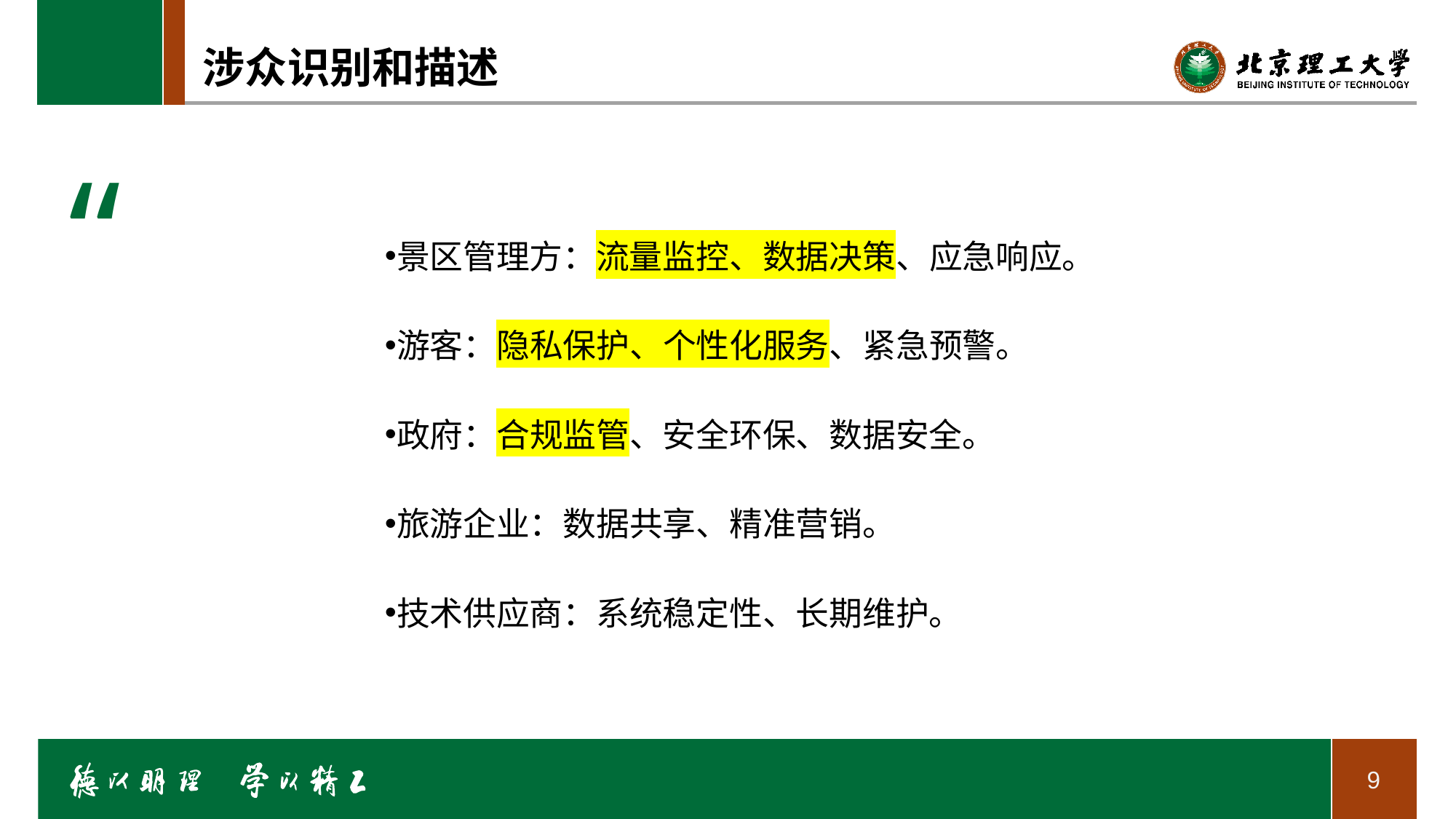

# 涉众识别和描述
“
景区管理方：流量监控、数据决策、应急响应。

游客：隐私保护、个性化服务、紧急预警。

政府：合规监管、安全环保、数据安全。

旅游企业：数据共享、精准营销。

技术供应商：系统稳定性、长期维护。